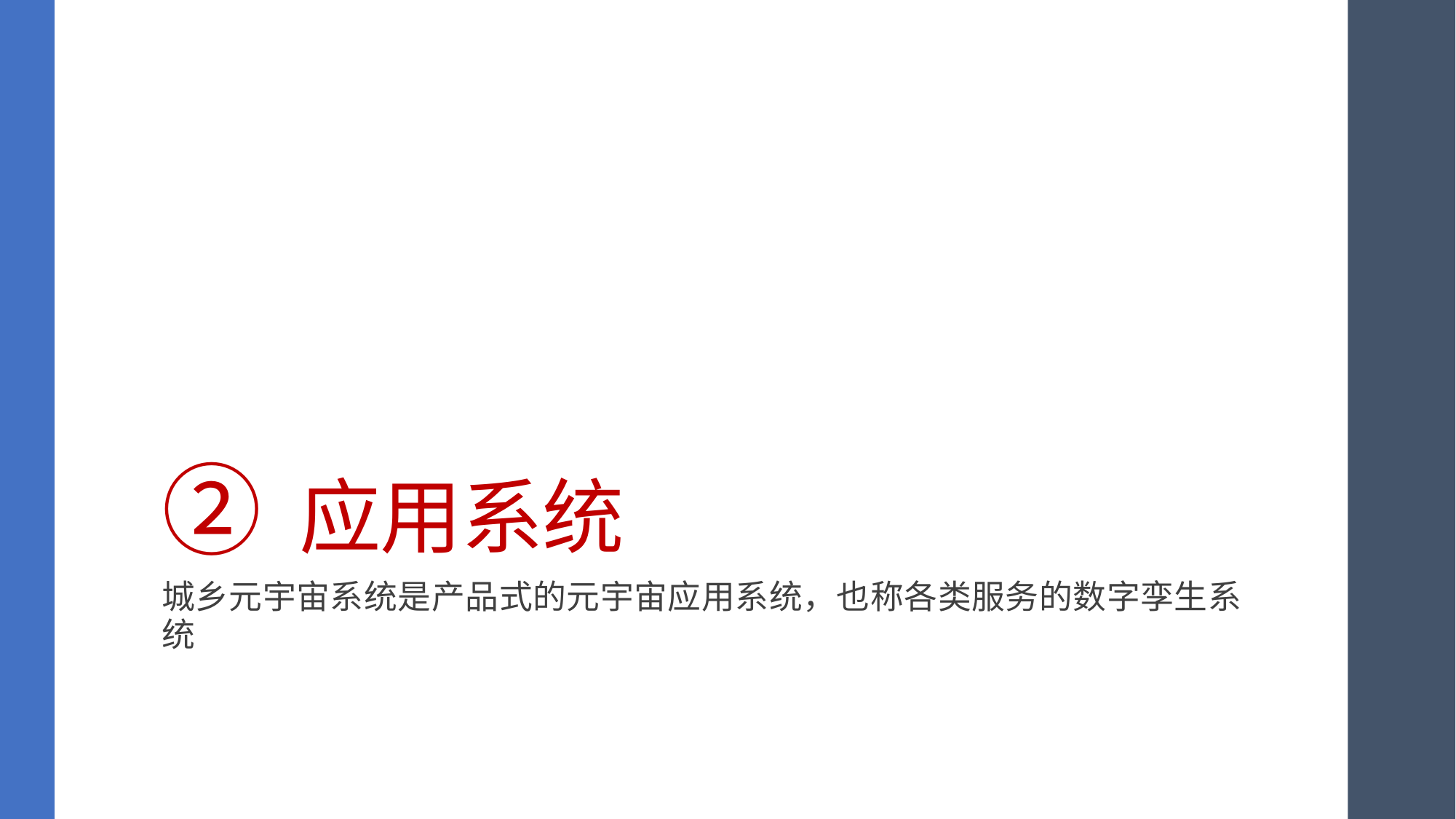

# ② 应用系统
城乡元宇宙系统是产品式的元宇宙应用系统，也称各类服务的数字孪生系统